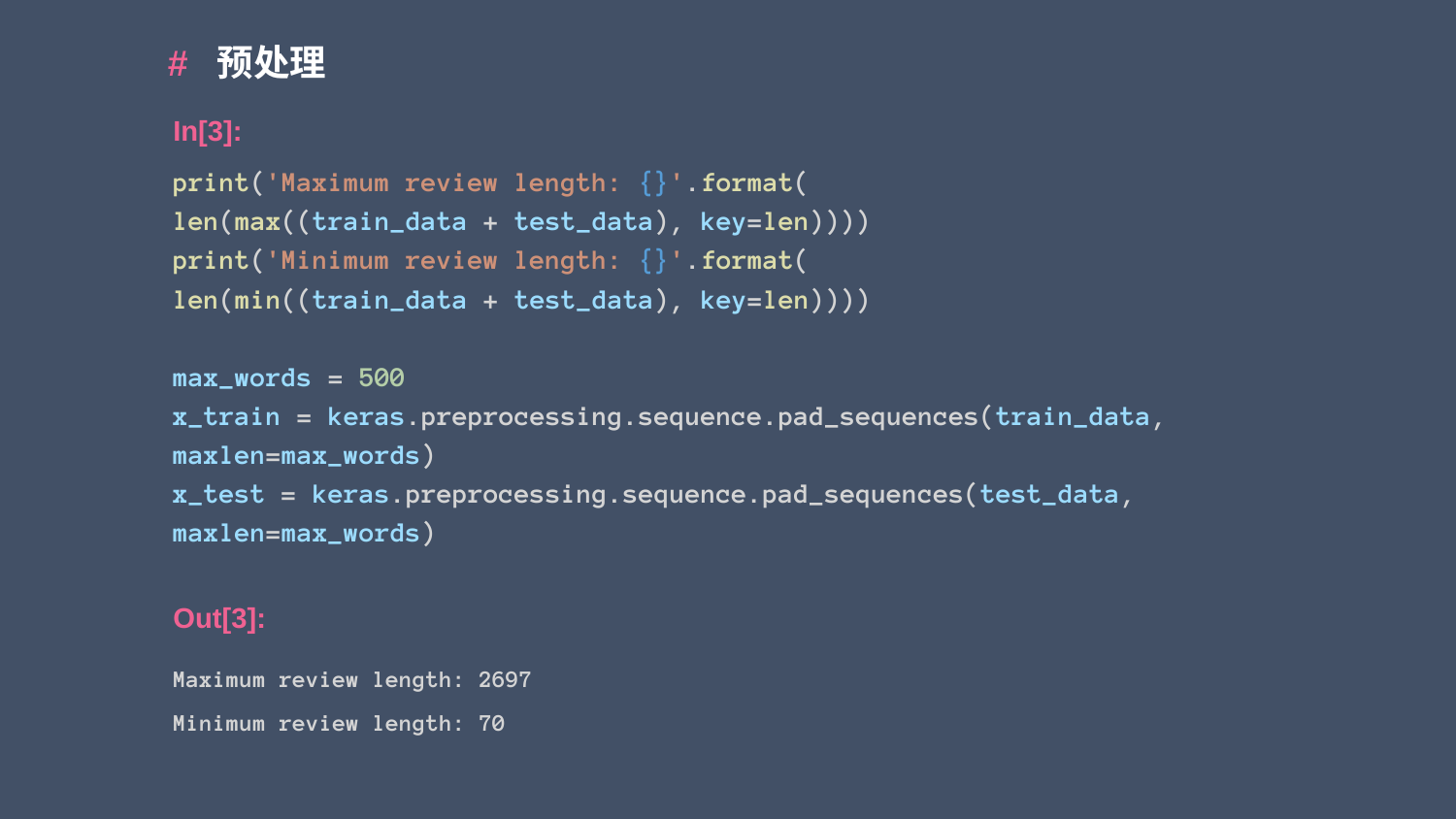

#  预处理
In[3]:
print('Maximum review length: {}'.format(
len(max((train_data + test_data), key=len))))
print('Minimum review length: {}'.format(
len(min((train_data + test_data), key=len))))
max_words = 500
x_train = keras.preprocessing.sequence.pad_sequences(train_data, maxlen=max_words)
x_test = keras.preprocessing.sequence.pad_sequences(test_data, maxlen=max_words)

Maximum review length: 2697
Minimum review length: 70
Out[3]: